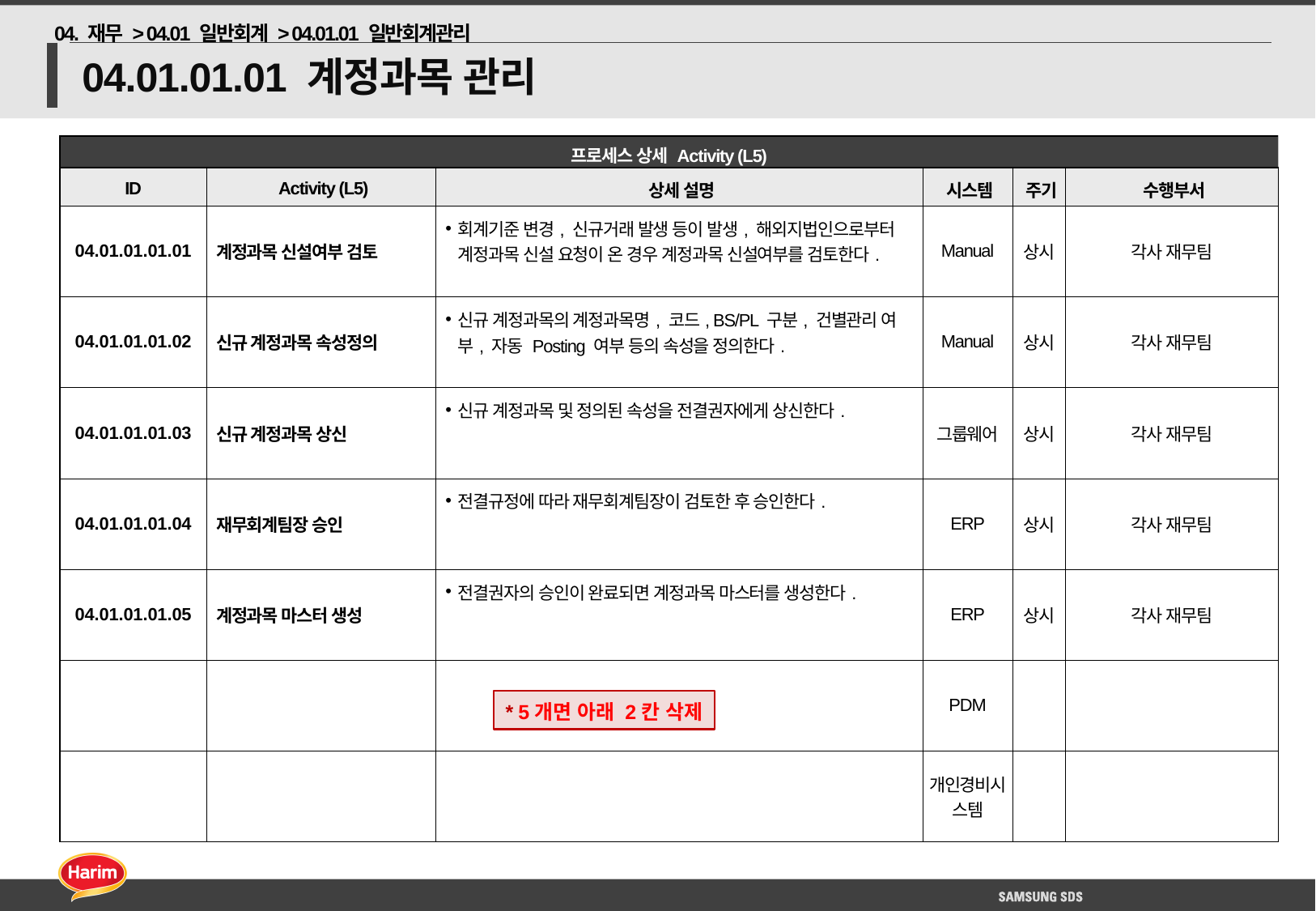

04. 재무 > 04.01 일반회계 > 04.01.01 일반회계관리
# 04.01.01.01 계정과목 관리
| 프로세스 상세 Activity (L5) |  |  |  |  |  |
| --- | --- | --- | --- | --- | --- |
| ID | Activity (L5) | 상세 설명 | 시스템 | 주기 | 수행부서 |
| 04.01.01.01.01 | 계정과목 신설여부 검토 | 회계기준 변경, 신규거래 발생 등이 발생, 해외지법인으로부터 계정과목 신설 요청이 온 경우 계정과목 신설여부를 검토한다. | Manual | 상시 | 각사 재무팀 |
| 04.01.01.01.02 | 신규 계정과목 속성정의 | 신규 계정과목의 계정과목명, 코드, BS/PL 구분, 건별관리 여부, 자동 Posting 여부 등의 속성을 정의한다. | Manual | 상시 | 각사 재무팀 |
| 04.01.01.01.03 | 신규 계정과목 상신 | 신규 계정과목 및 정의된 속성을 전결권자에게 상신한다. | 그룹웨어 | 상시 | 각사 재무팀 |
| 04.01.01.01.04 | 재무회계팀장 승인 | 전결규정에 따라 재무회계팀장이 검토한 후 승인한다. | ERP | 상시 | 각사 재무팀 |
| 04.01.01.01.05 | 계정과목 마스터 생성 | 전결권자의 승인이 완료되면 계정과목 마스터를 생성한다. | ERP | 상시 | 각사 재무팀 |
|  |  |  | PDM |  |  |
|  |  |  | 개인경비시스템 |  |  |
* 5개면 아래 2칸 삭제